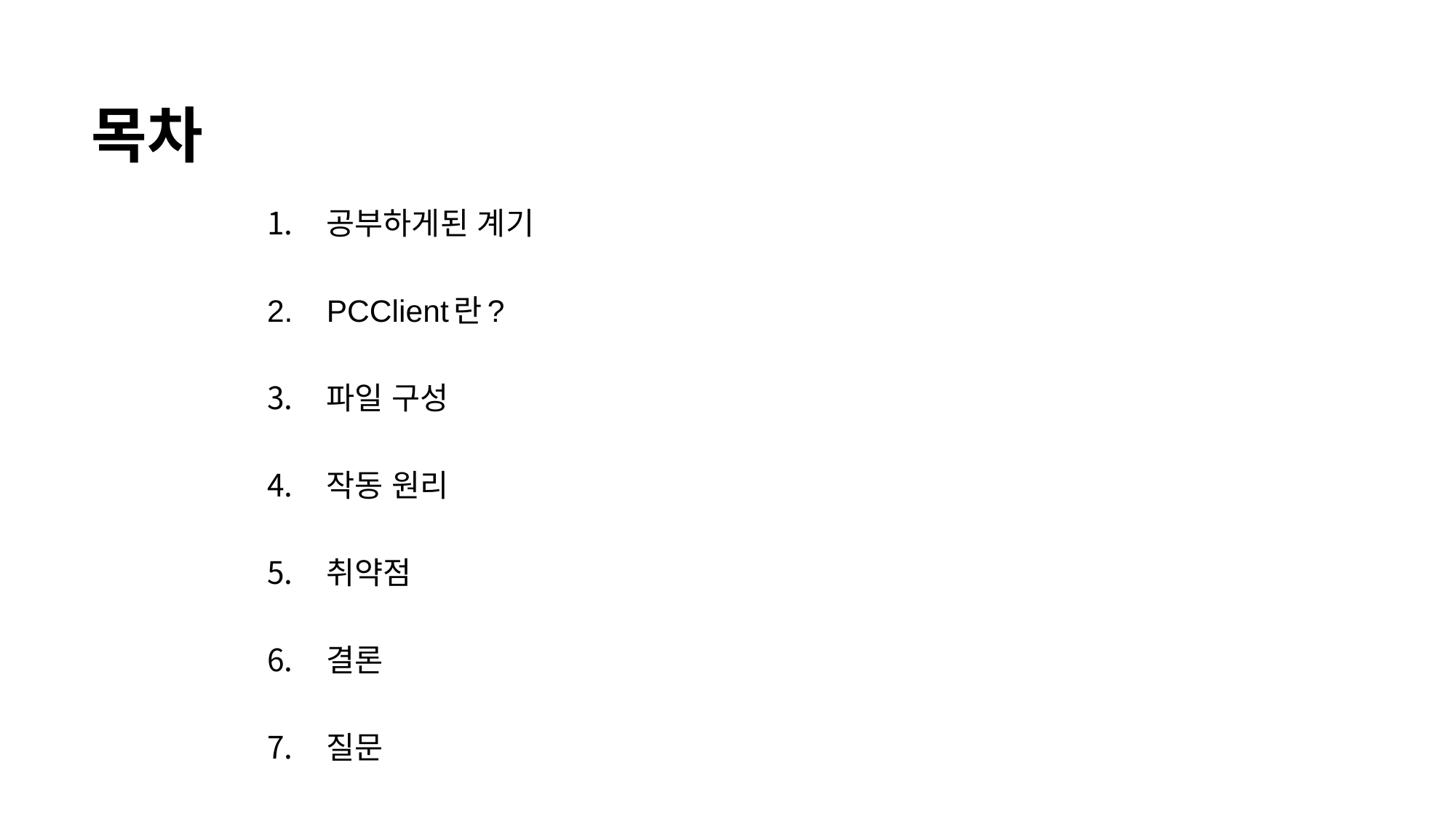

# 목차
공부하게된 계기

PCClient란?

파일 구성

작동 원리

취약점

결론

질문